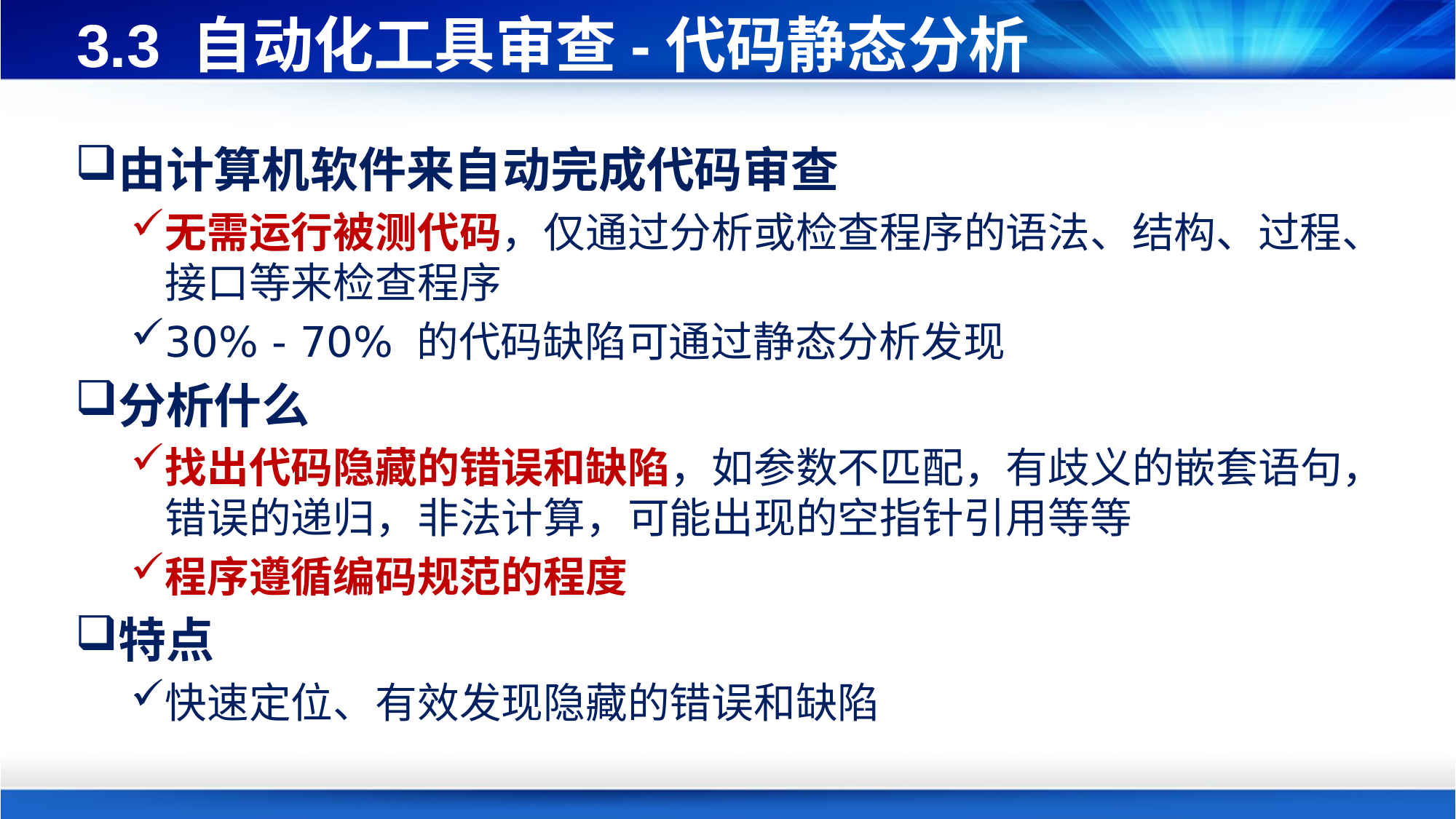

# 3.3 自动化工具审查-代码静态分析
由计算机软件来自动完成代码审查
无需运行被测代码，仅通过分析或检查程序的语法、结构、过程、接口等来检查程序
30% - 70% 的代码缺陷可通过静态分析发现
分析什么
找出代码隐藏的错误和缺陷，如参数不匹配，有歧义的嵌套语句，错误的递归，非法计算，可能出现的空指针引用等等
程序遵循编码规范的程度
特点
快速定位、有效发现隐藏的错误和缺陷